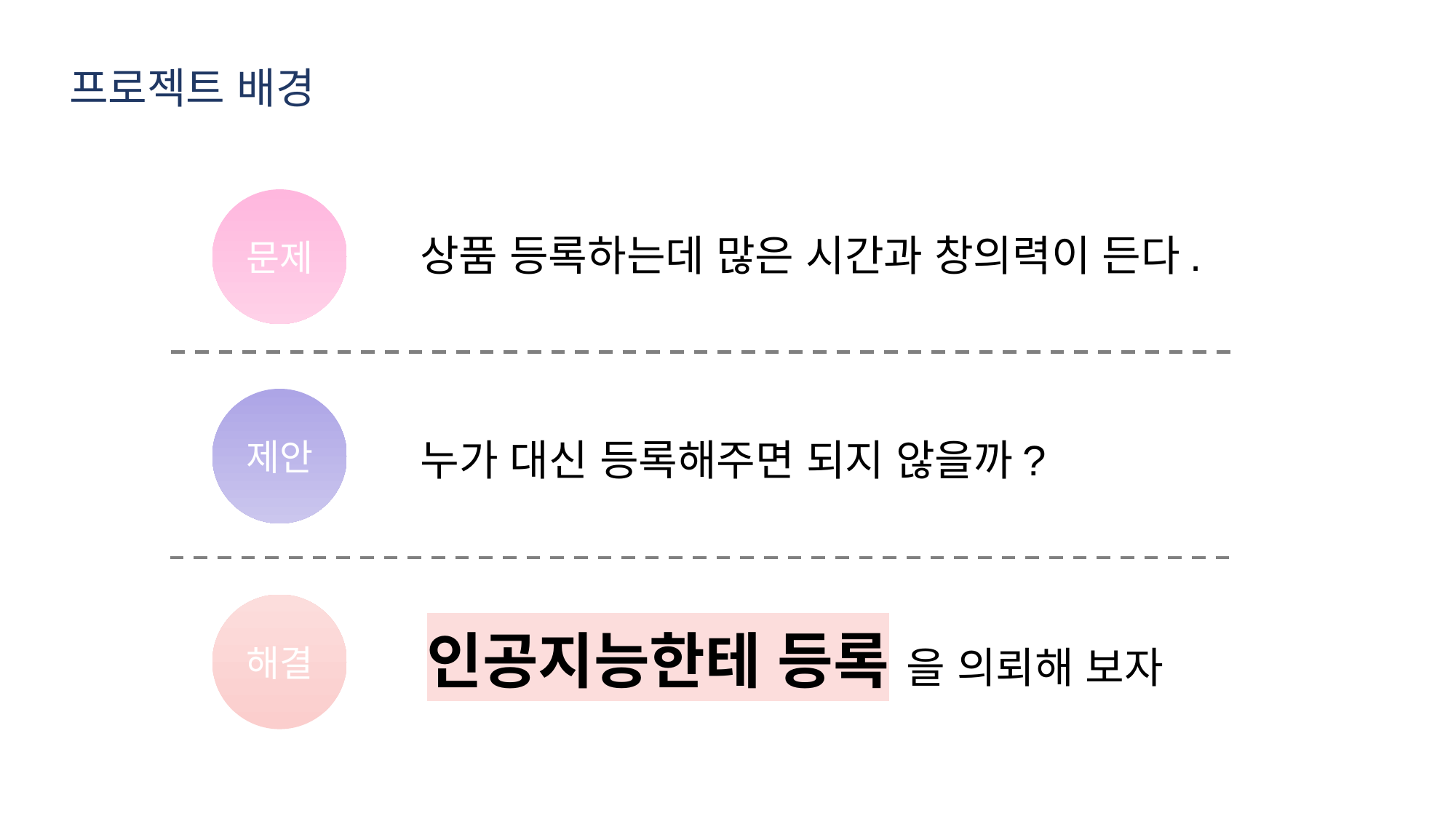

프로젝트 배경
문제
상품 등록하는데 많은 시간과 창의력이 든다.
제안
누가 대신 등록해주면 되지 않을까?
해결
인공지능한테 등록 을 의뢰해 보자